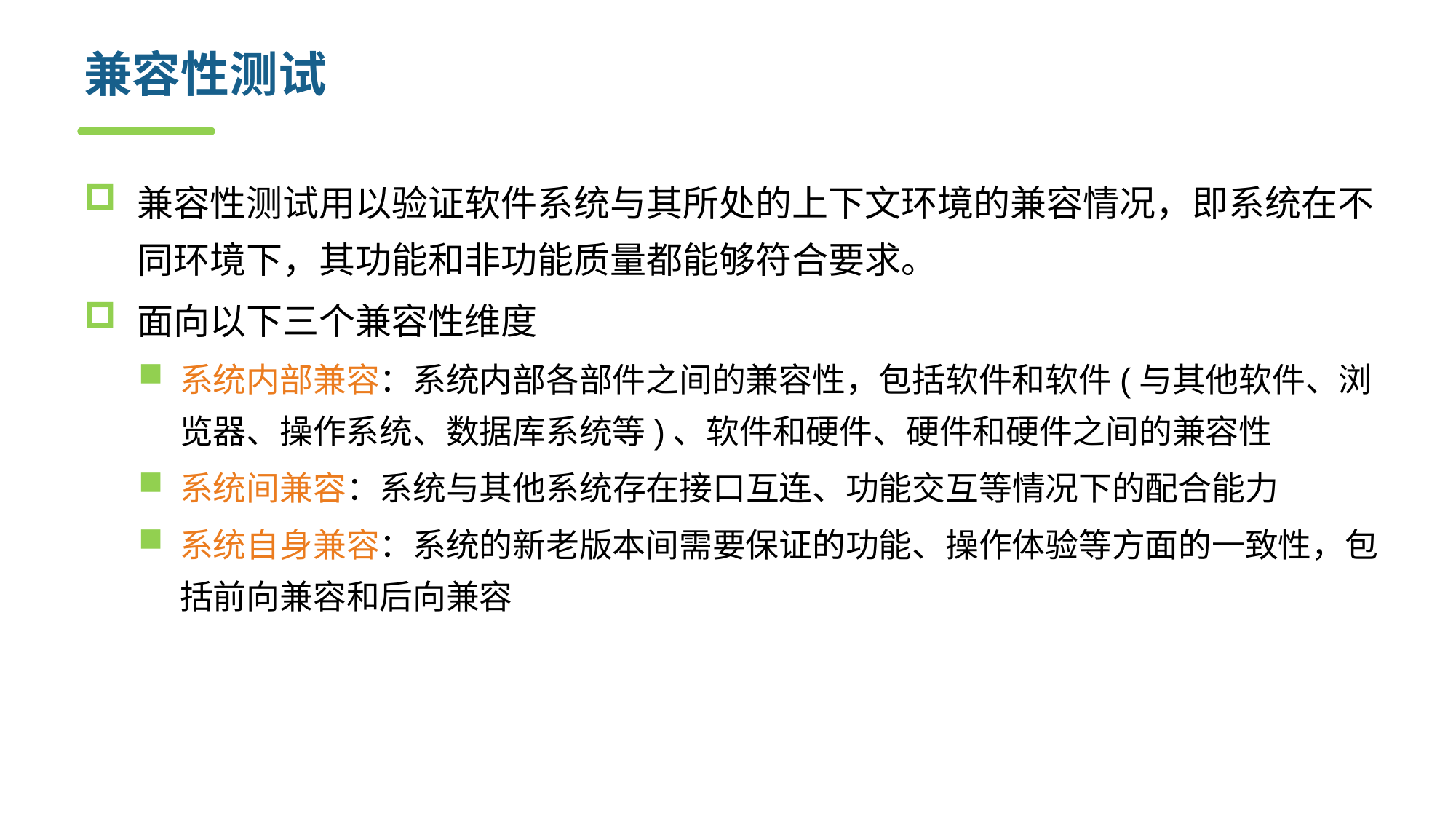

# 兼容性测试
兼容性测试用以验证软件系统与其所处的上下文环境的兼容情况，即系统在不同环境下，其功能和非功能质量都能够符合要求。
面向以下三个兼容性维度
系统内部兼容：系统内部各部件之间的兼容性，包括软件和软件(与其他软件、浏览器、操作系统、数据库系统等)、软件和硬件、硬件和硬件之间的兼容性
系统间兼容：系统与其他系统存在接口互连、功能交互等情况下的配合能力
系统自身兼容：系统的新老版本间需要保证的功能、操作体验等方面的一致性，包括前向兼容和后向兼容

86